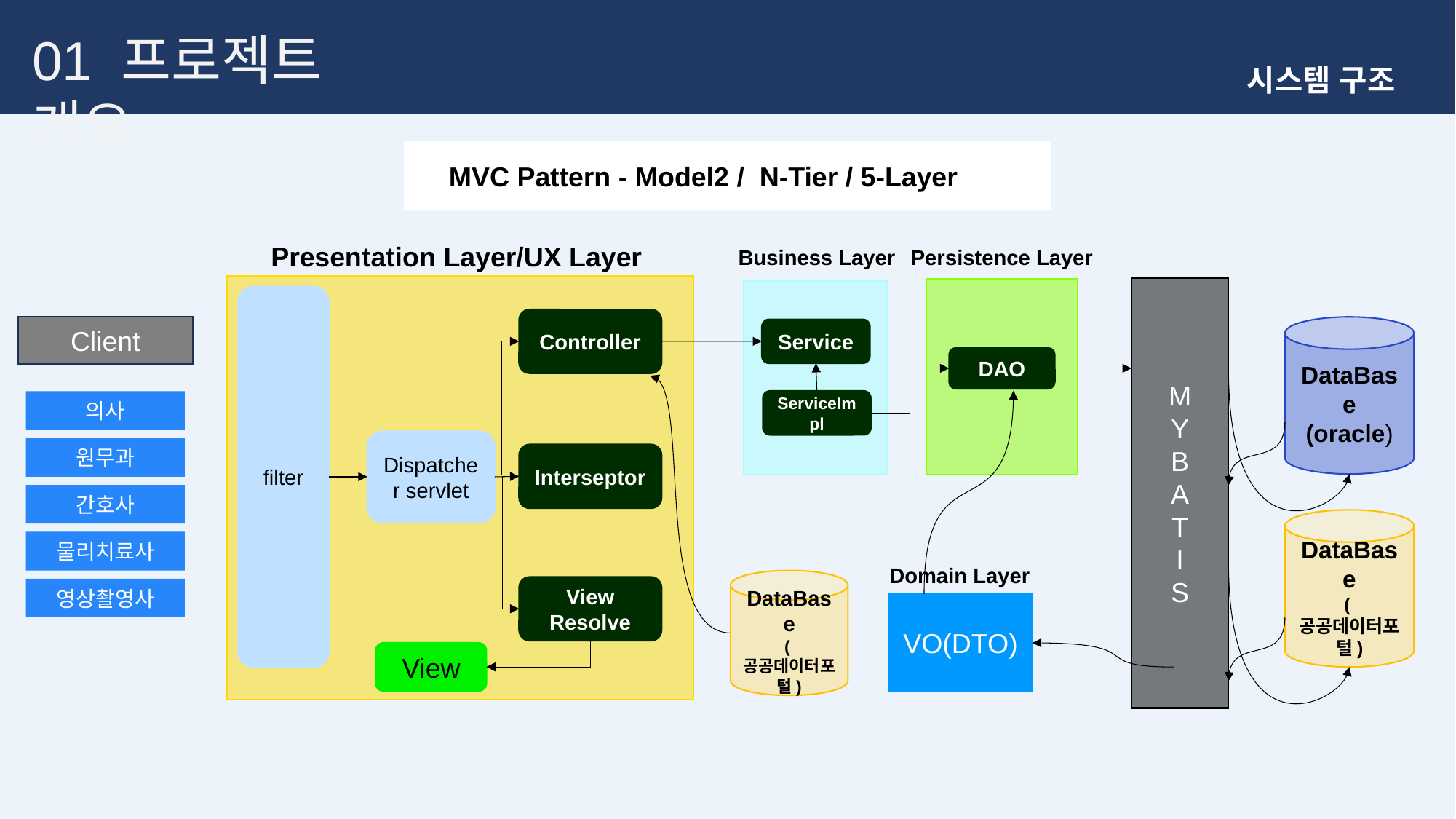

01 프로젝트 개요
시스템 구조

MVC Pattern - Model2 /  N-Tier / 5-Layer
Presentation Layer/UX Layer
Business Layer
Persistence Layer

M
Y
B
A
T
I
S

filter
Controller
Client
DataBase
(oracle)
Service
DAO
ServiceImpl
의사
Dispatcher servlet
원무과
Interseptor
간호사
물리치료사
Domain Layer
View
Resolve
VO(DTO)
View
DataBase
(공공데이터포털)
DataBase
(공공데이터포털)
영상촬영사